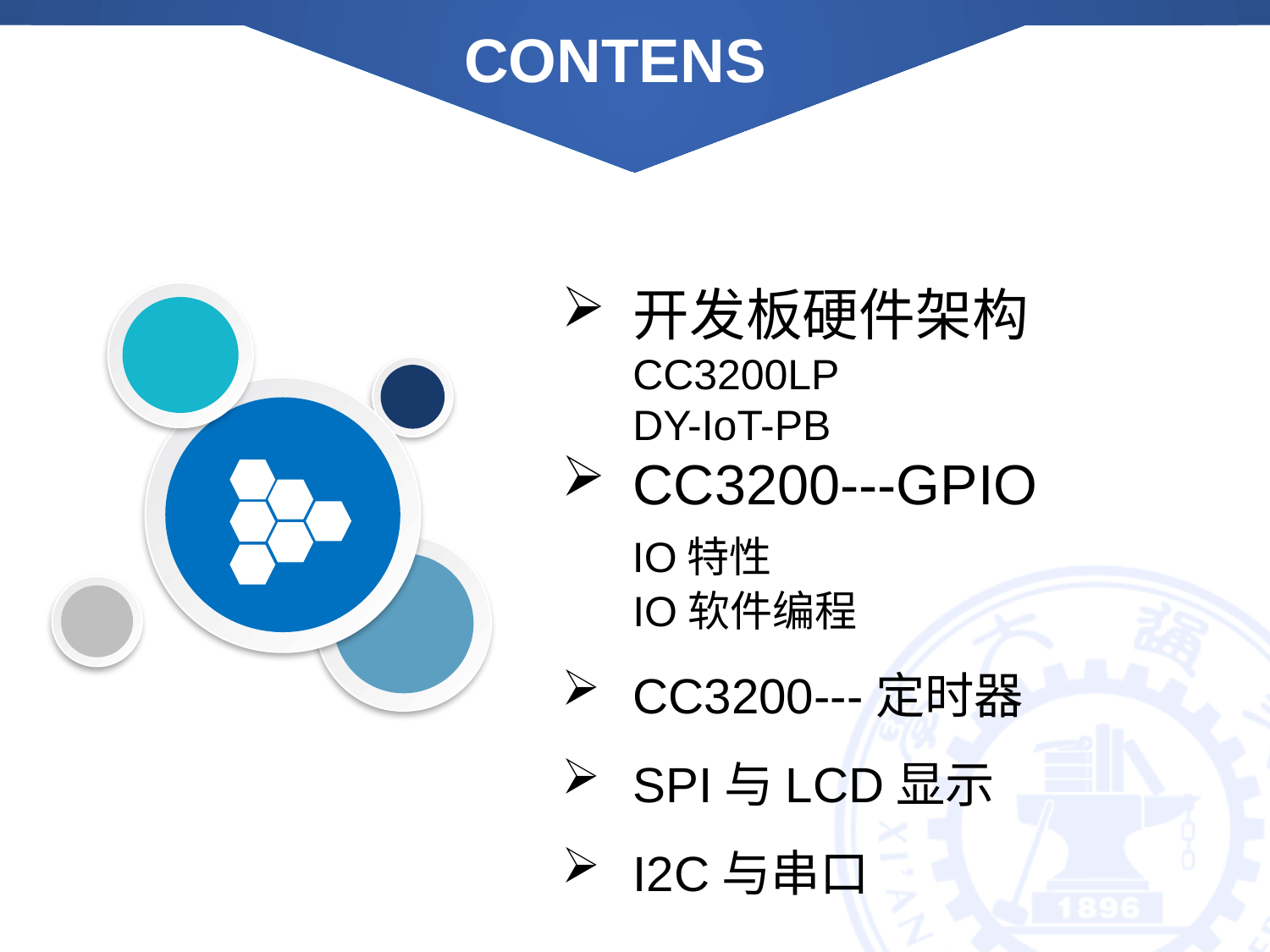

CONTENS

CONTENTS
开发板硬件架构
      CC3200LP
      DY-IoT-PB
CC3200---GPIO
     IO特性
      IO软件编程
CC3200---定时器
SPI与LCD显示
I2C与串口